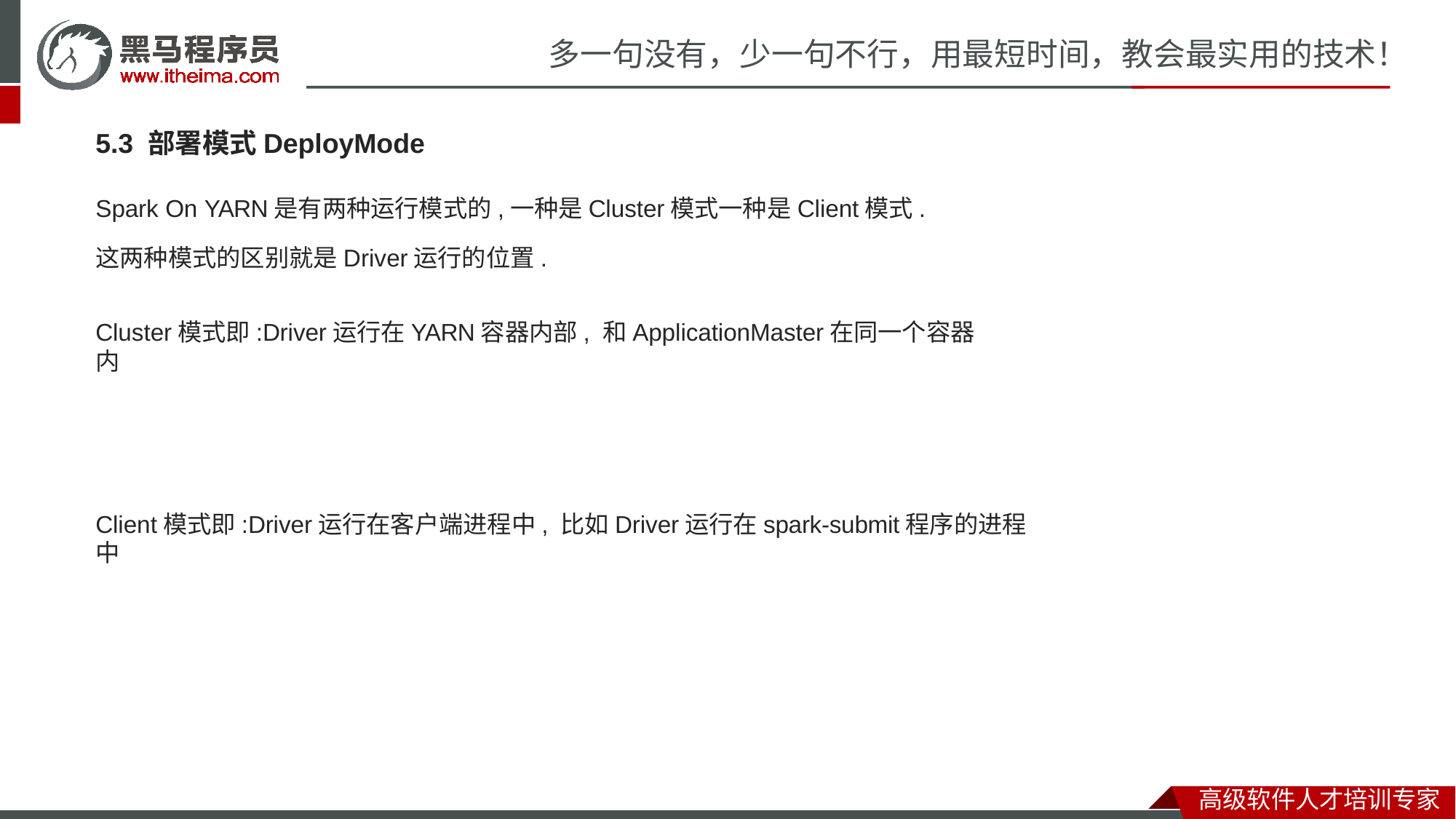

# 多一句没有，少一句不行，用最短时间，教会最实用的技术！

5.3 部署模式DeployMode

Spark On YARN是有两种运行模式的,一种是Cluster模式一种是Client模式.
这两种模式的区别就是Driver运行的位置.

Cluster模式即:Driver运行在YARN容器内部, 和ApplicationMaster在同一个容器内
Client模式即:Driver运行在客户端进程中, 比如Driver运行在spark-submit程序的进程中
高级软件人才培训专家